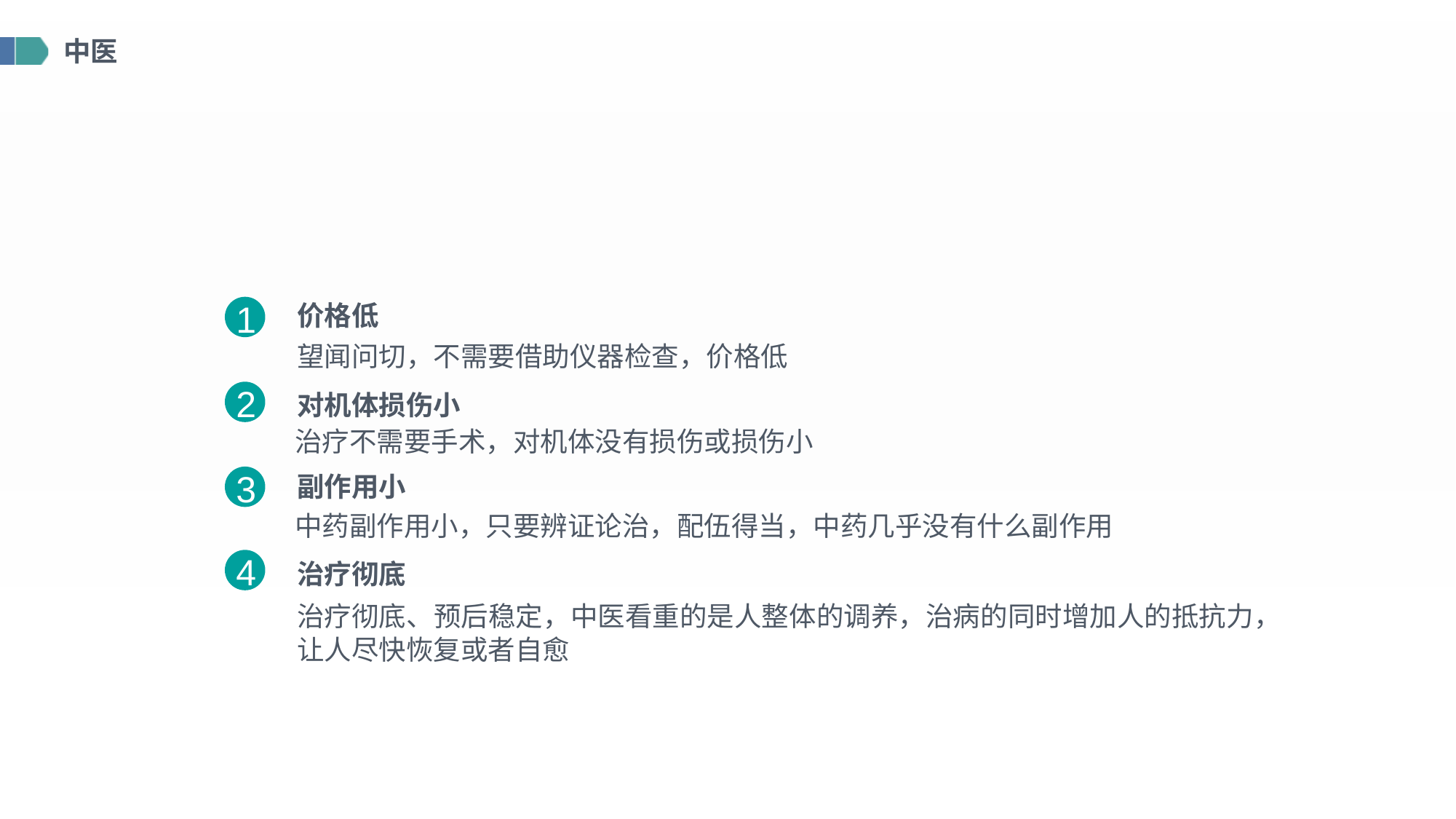

中医
1

价格低
望闻问切，不需要借助仪器检查，价格低
2

对机体损伤小
治疗不需要手术，对机体没有损伤或损伤小
3

副作用小
中药副作用小，只要辨证论治，配伍得当，中药几乎没有什么副作用
4

治疗彻底
治疗彻底、预后稳定，中医看重的是人整体的调养，治病的同时增加人的抵抗力，让人尽快恢复或者自愈